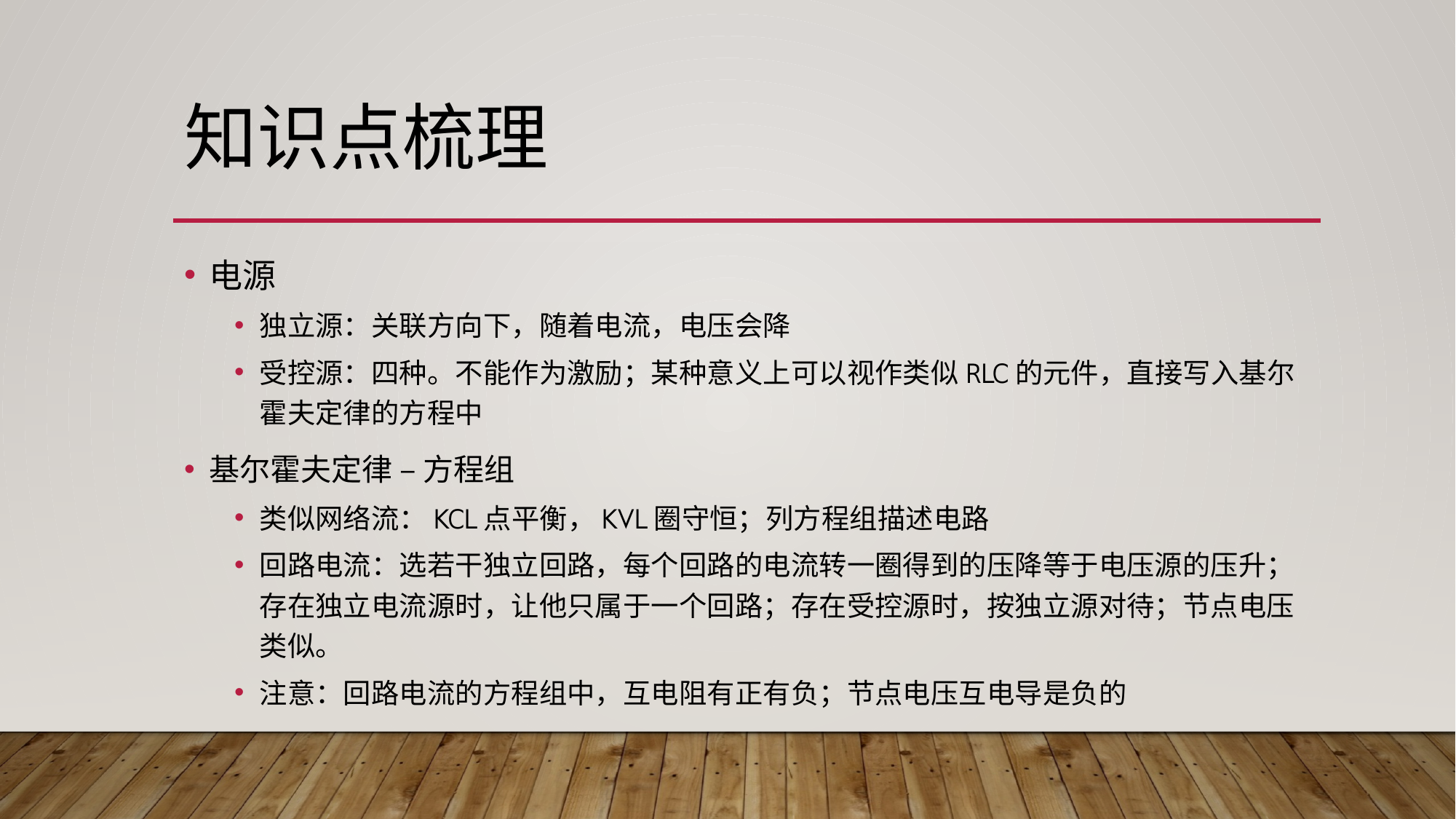

# 知识点梳理
电源
独立源：关联方向下，随着电流，电压会降
受控源：四种。不能作为激励；某种意义上可以视作类似RLC的元件，直接写入基尔霍夫定律的方程中
基尔霍夫定律 – 方程组
类似网络流：KCL点平衡，KVL圈守恒；列方程组描述电路
回路电流：选若干独立回路，每个回路的电流转一圈得到的压降等于电压源的压升；存在独立电流源时，让他只属于一个回路；存在受控源时，按独立源对待；节点电压类似。
注意：回路电流的方程组中，互电阻有正有负；节点电压互电导是负的